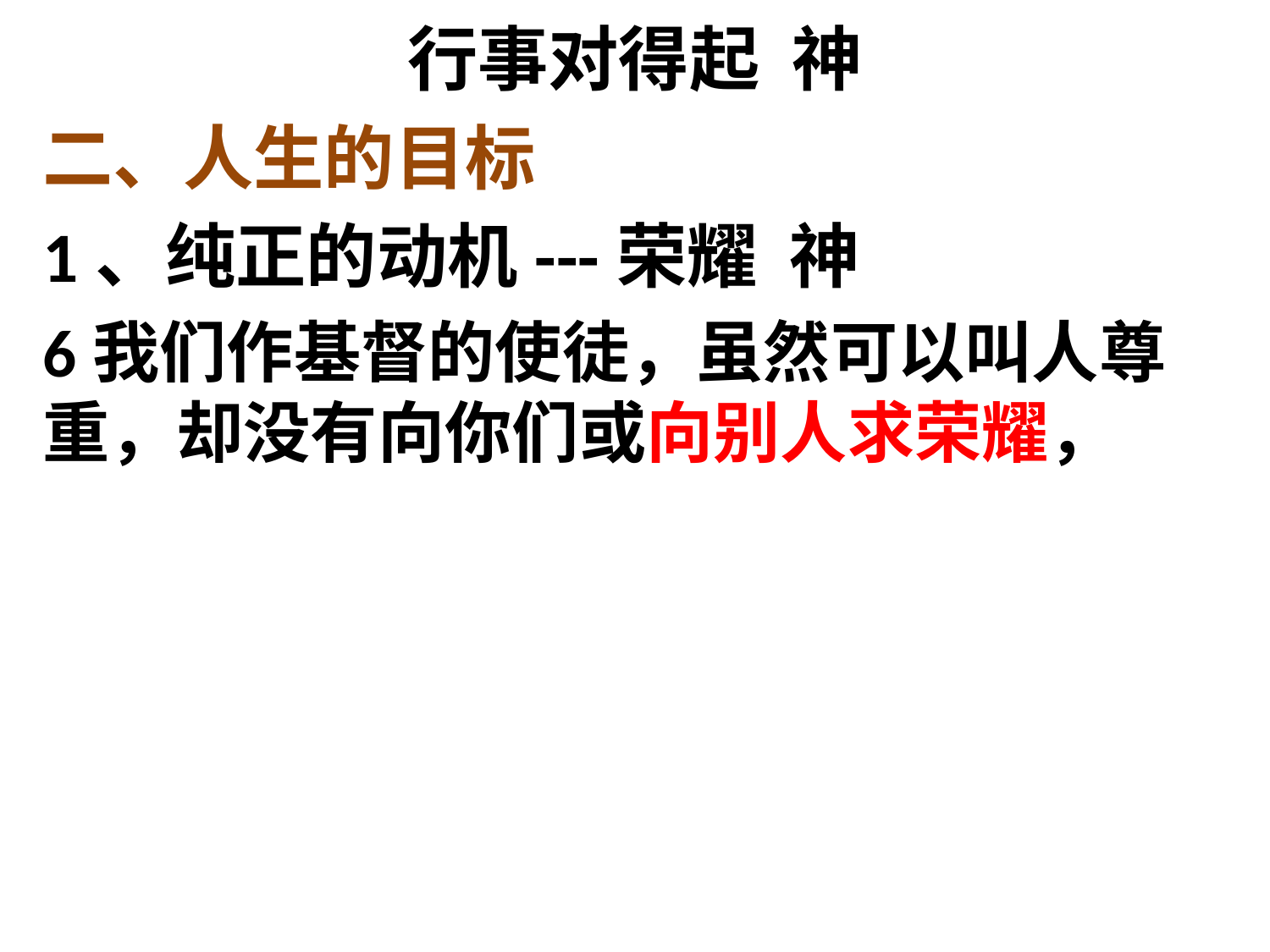

# 行事对得起  神
二、人生的目标
1、纯正的动机---荣耀  神
6我们作基督的使徒，虽然可以叫人尊重，却没有向你们或向别人求荣耀，